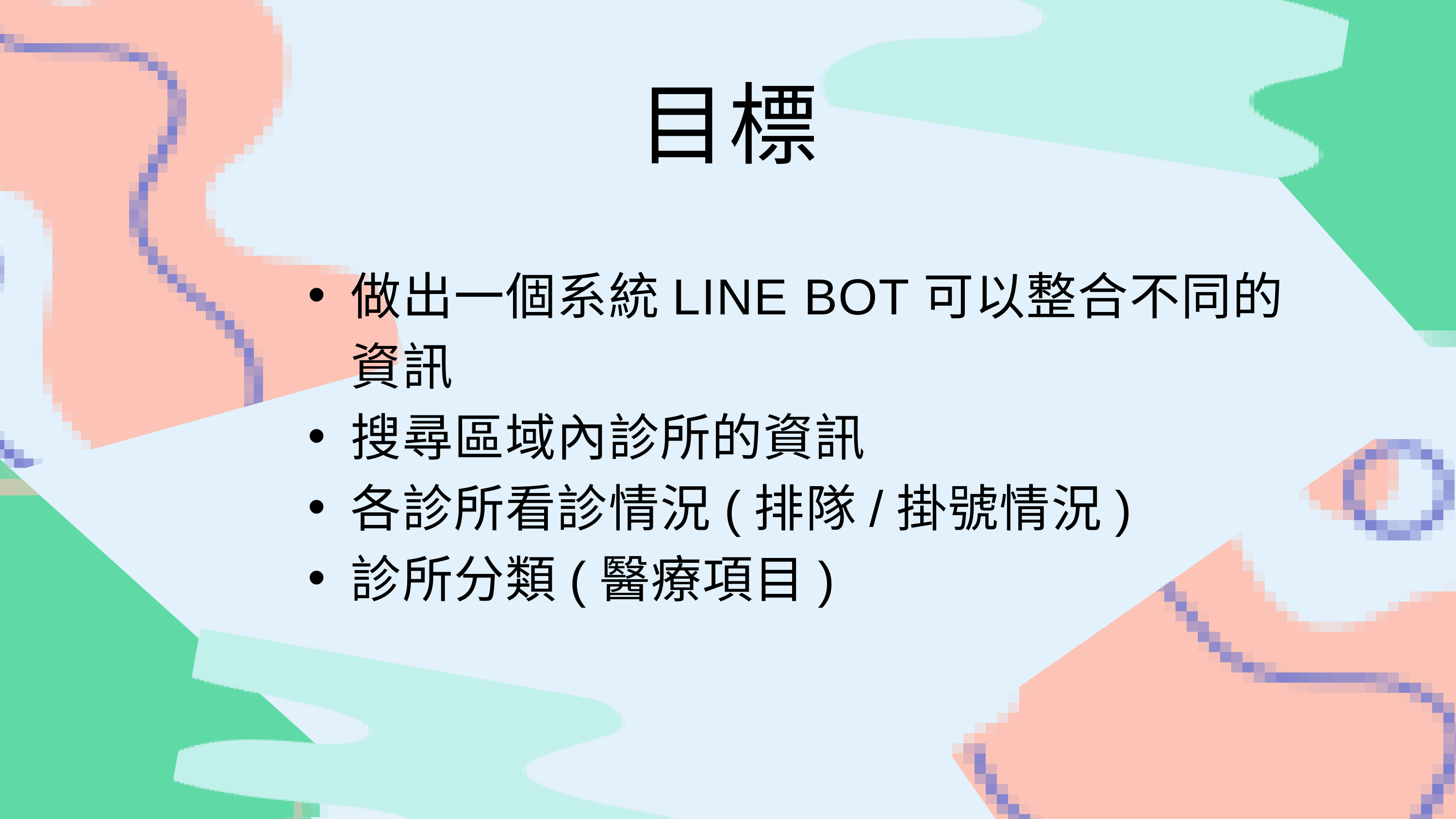

目標
做出一個系統LINE BOT可以整合不同的資訊
搜尋區域內診所的資訊
各診所看診情況(排隊/掛號情況)
診所分類(醫療項目)